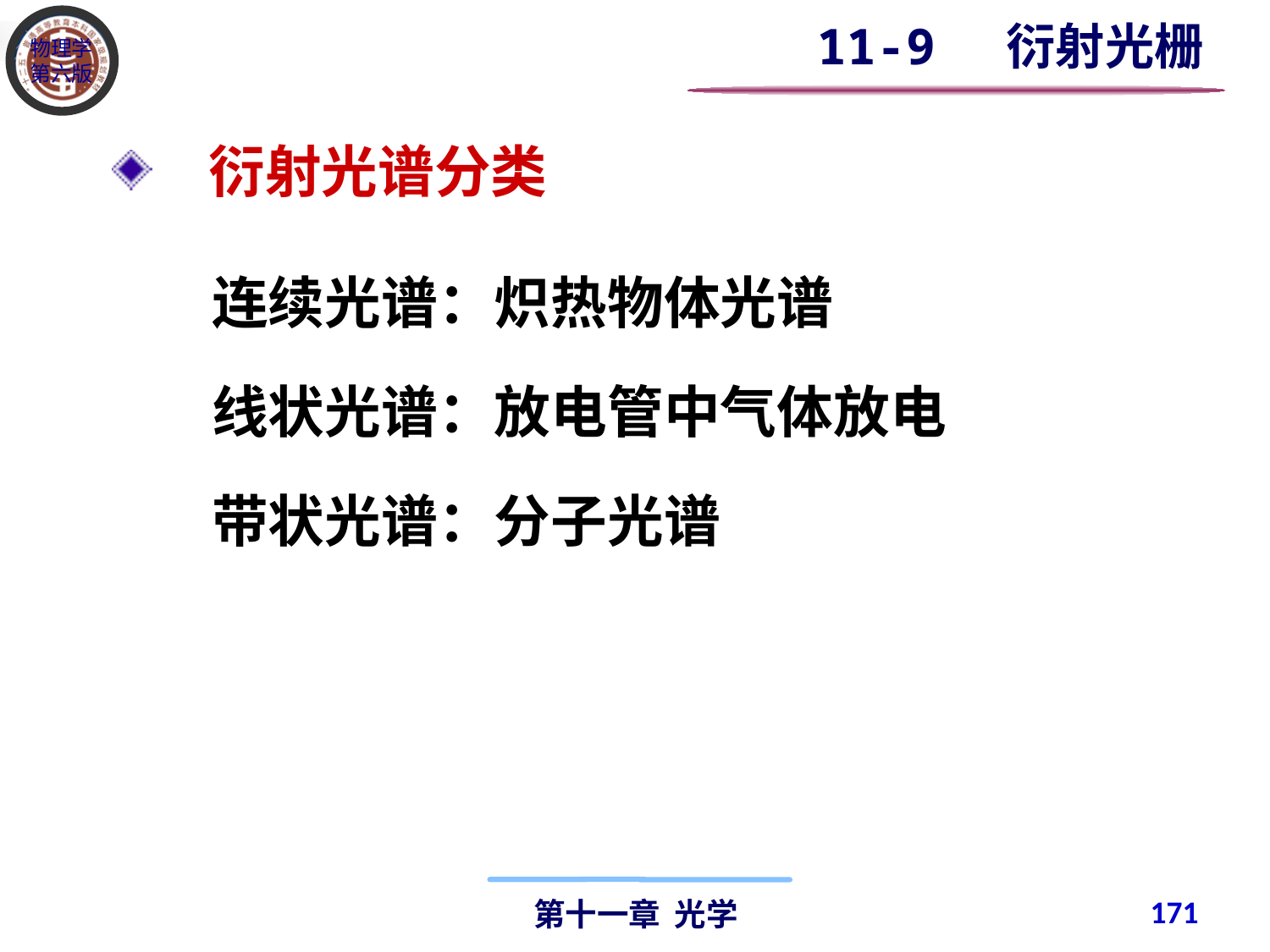

11-9  衍射光栅

　衍射光谱分类
连续光谱：炽热物体光谱
线状光谱：放电管中气体放电
带状光谱：分子光谱
171